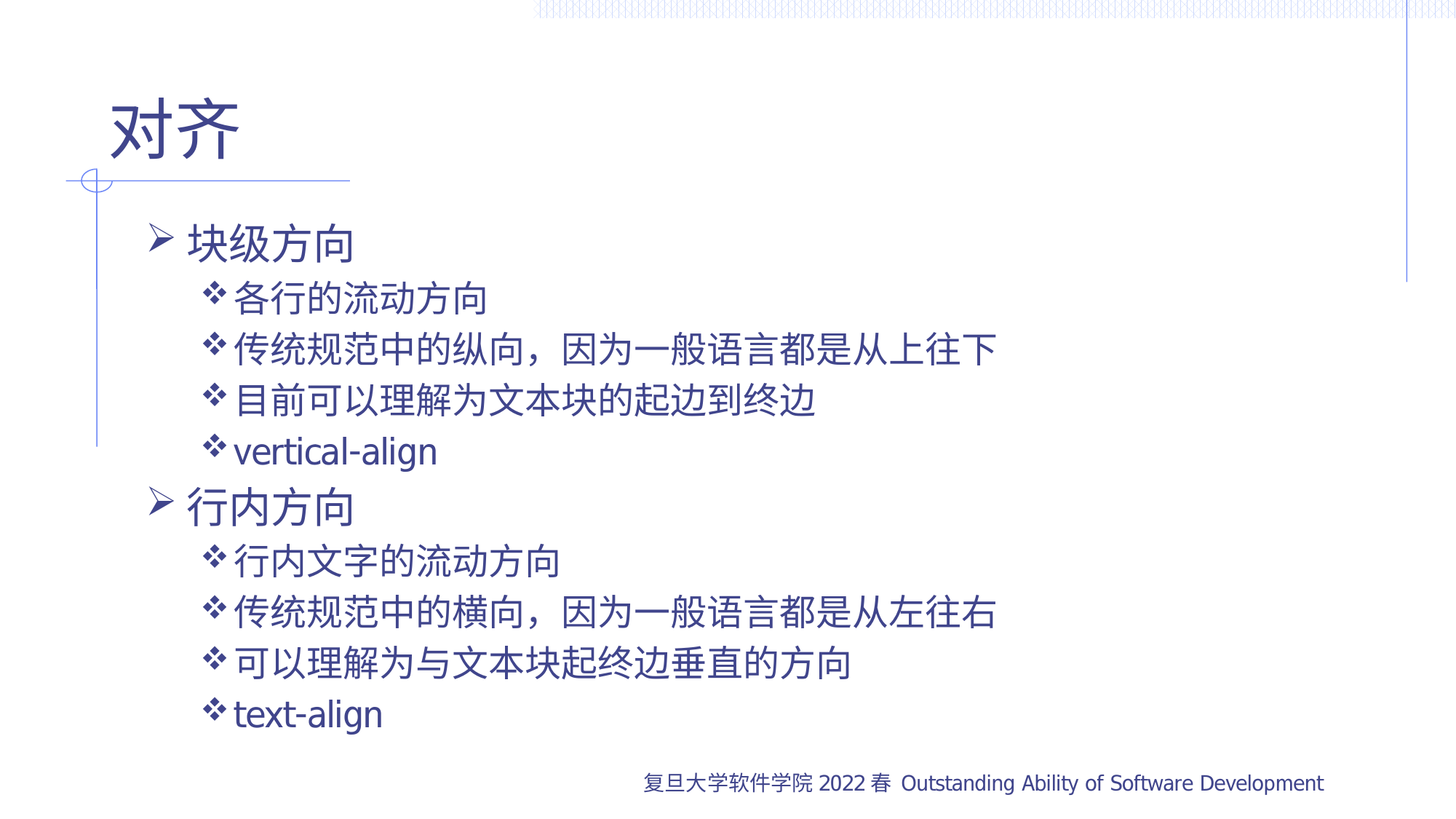

# 对齐
块级方向
各行的流动方向
传统规范中的纵向，因为一般语言都是从上往下
目前可以理解为文本块的起边到终边
vertical-align
行内方向
行内文字的流动方向
传统规范中的横向，因为一般语言都是从左往右
可以理解为与文本块起终边垂直的方向
text-align